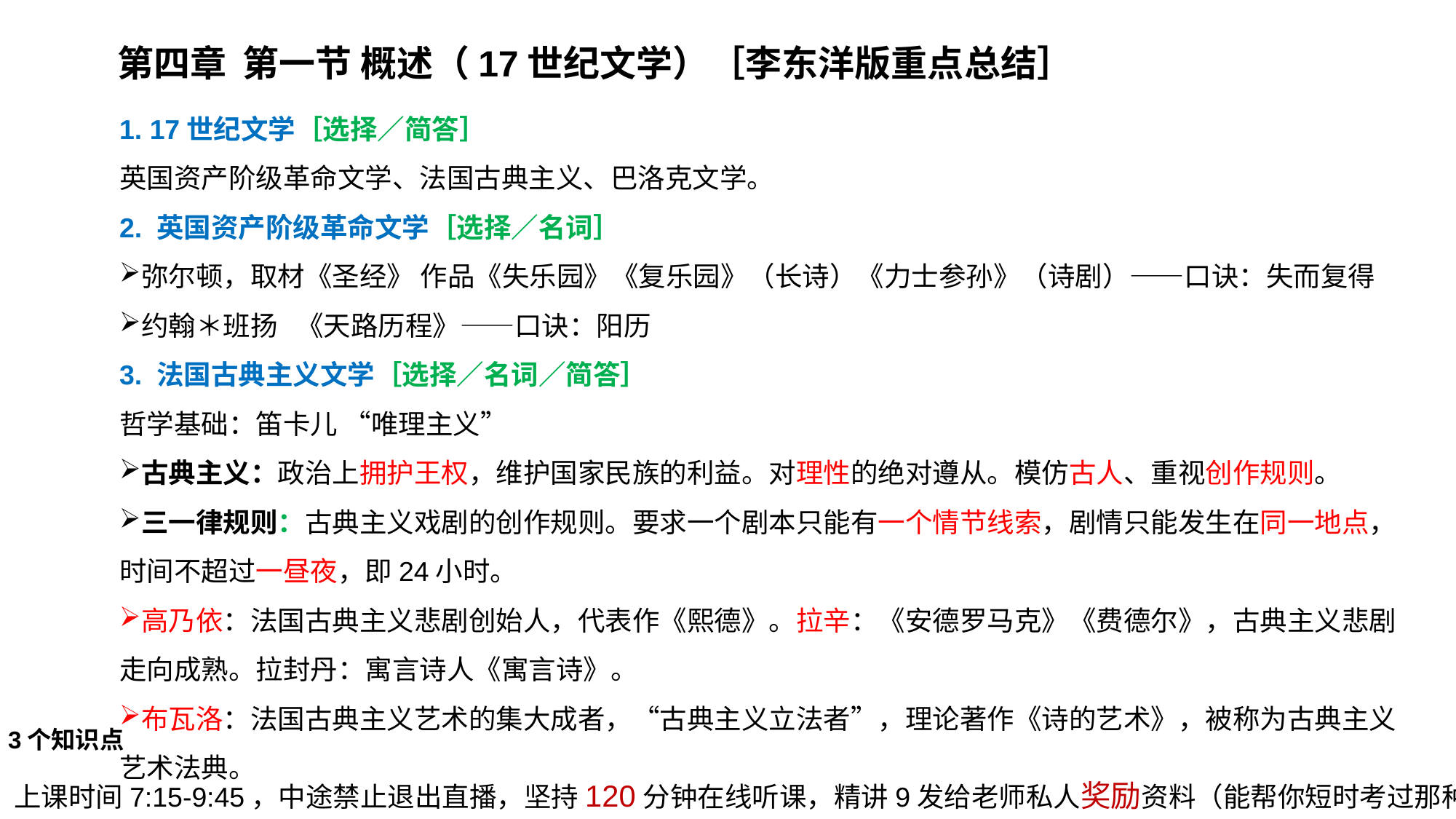

第四章  第一节 概述（17世纪文学）［李东洋版重点总结］
1. 17世纪文学［选择／简答］
英国资产阶级革命文学、法国古典主义、巴洛克文学。
2. 英国资产阶级革命文学［选择／名词］
弥尔顿，取材《圣经》 作品《失乐园》《复乐园》（长诗）《力士参孙》（诗剧）——口诀：失而复得
约翰＊班扬   《天路历程》——口诀：阳历
3. 法国古典主义文学［选择／名词／简答］
哲学基础：笛卡儿 “唯理主义”
古典主义：政治上拥护王权，维护国家民族的利益。对理性的绝对遵从。模仿古人、重视创作规则。
三一律规则：古典主义戏剧的创作规则。要求一个剧本只能有一个情节线索，剧情只能发生在同一地点，时间不超过一昼夜，即24小时。
高乃依：法国古典主义悲剧创始人，代表作《熙德》。拉辛：《安德罗马克》《费德尔》，古典主义悲剧走向成熟。拉封丹：寓言诗人《寓言诗》。
布瓦洛：法国古典主义艺术的集大成者，“古典主义立法者”，理论著作《诗的艺术》，被称为古典主义艺术法典。
3个知识点